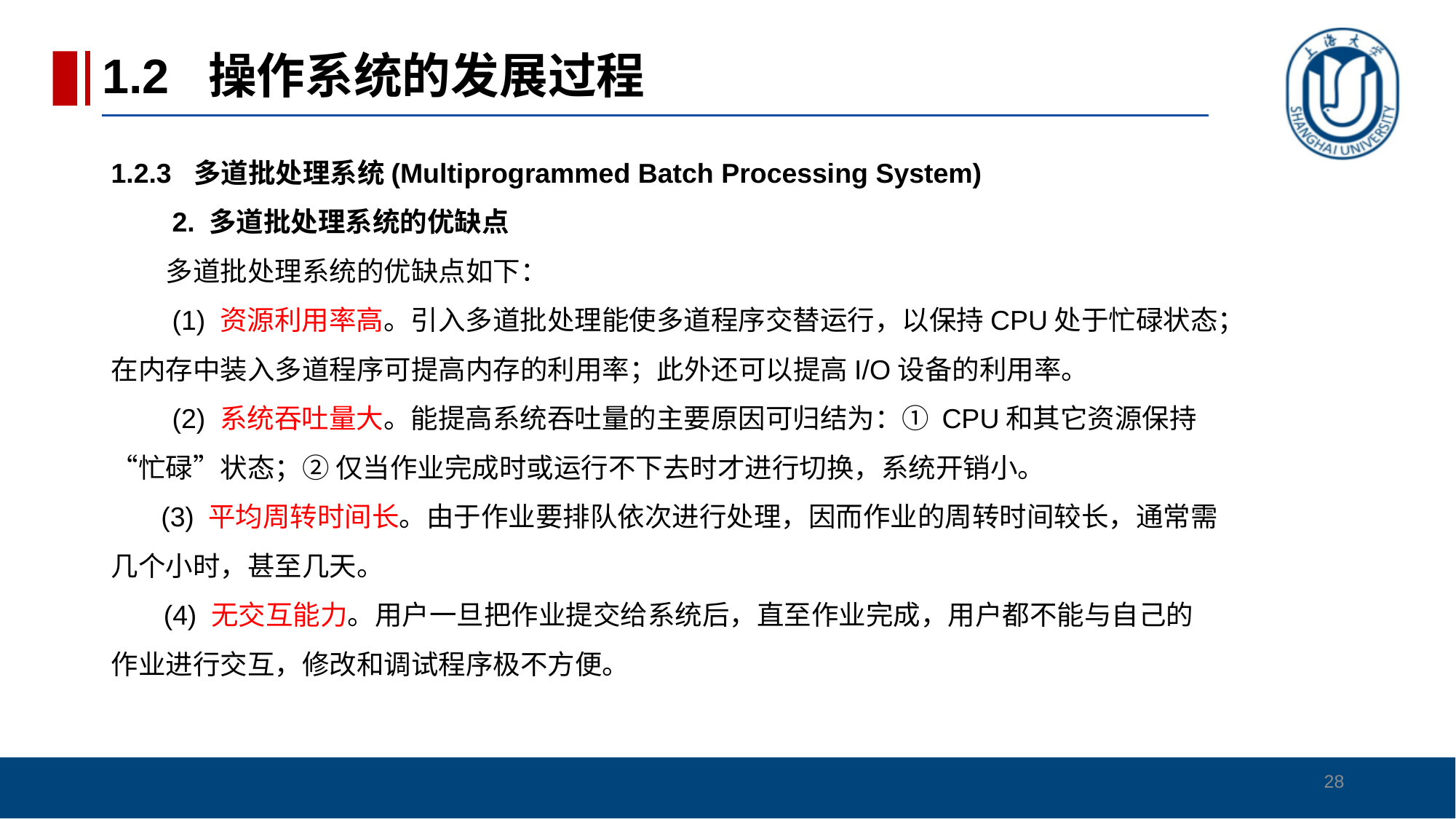

1.2  操作系统的发展过程
# 1.2.3  多道批处理系统(Multiprogrammed Batch Processing System) 　　2. 多道批处理系统的优缺点 　　多道批处理系统的优缺点如下： 　　(1) 资源利用率高。引入多道批处理能使多道程序交替运行，以保持CPU处于忙碌状态；在内存中装入多道程序可提高内存的利用率；此外还可以提高I/O设备的利用率。 　　(2) 系统吞吐量大。能提高系统吞吐量的主要原因可归结为：① CPU和其它资源保持“忙碌”状态；② 仅当作业完成时或运行不下去时才进行切换，系统开销小。 (3) 平均周转时间长。由于作业要排队依次进行处理，因而作业的周转时间较长，通常需几个小时，甚至几天。 　   (4) 无交互能力。用户一旦把作业提交给系统后，直至作业完成，用户都不能与自己的作业进行交互，修改和调试程序极不方便。
28